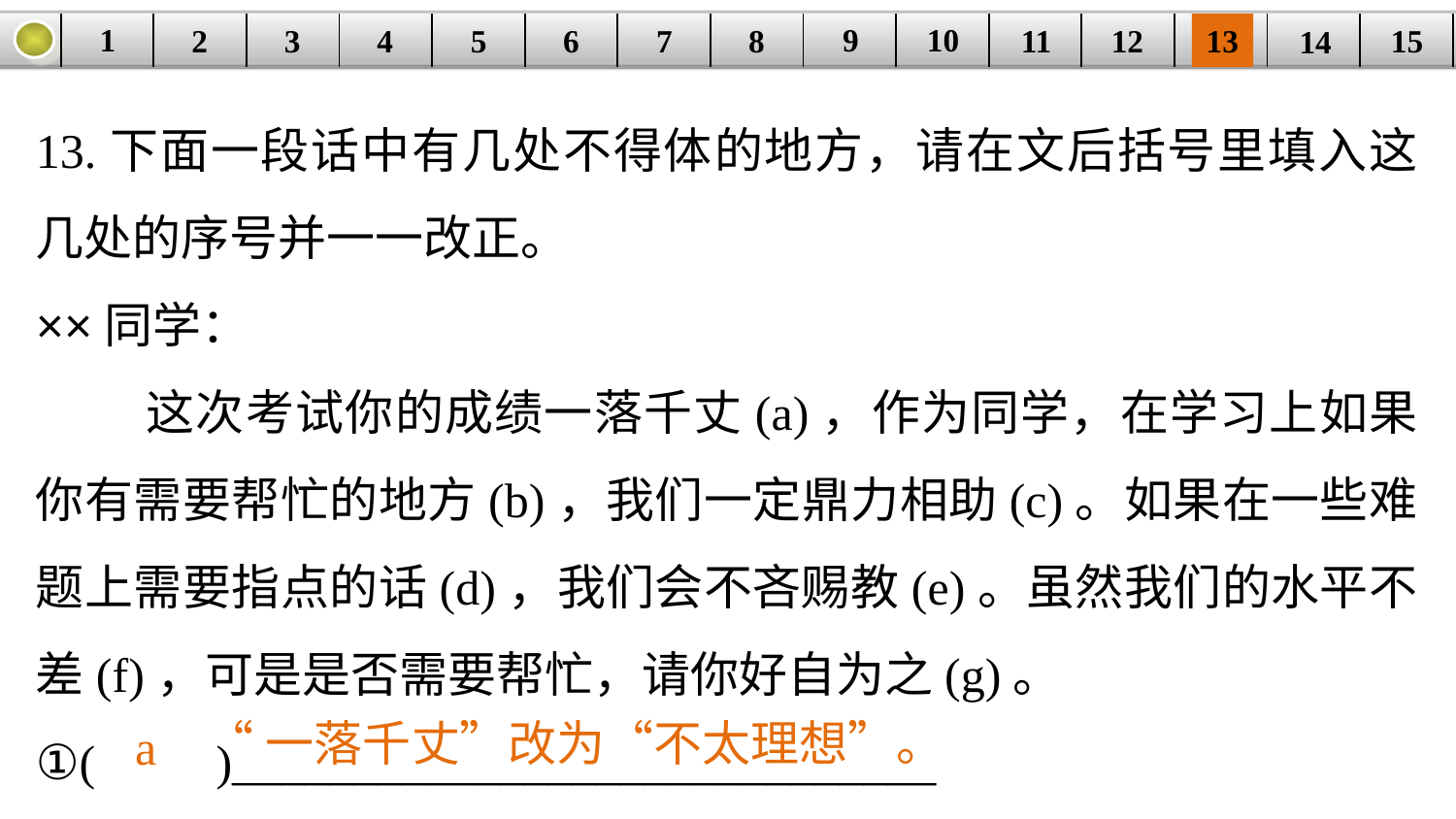

9
10
1
3
4
5
6
8
11
2
12
15
|  |  |  |  |  |  |  |  |  |  |  |  |  |  |  |
| --- | --- | --- | --- | --- | --- | --- | --- | --- | --- | --- | --- | --- | --- | --- |
7
13
14

13.下面一段话中有几处不得体的地方，请在文后括号里填入这几处的序号并一一改正。
××同学：
        这次考试你的成绩一落千丈(a)，作为同学，在学习上如果你有需要帮忙的地方(b)，我们一定鼎力相助(c)。如果在一些难题上需要指点的话(d)，我们会不吝赐教(e)。虽然我们的水平不差(f)，可是是否需要帮忙，请你好自为之(g)。
①(　　)_____________________________
“一落千丈”改为“不太理想”。
a